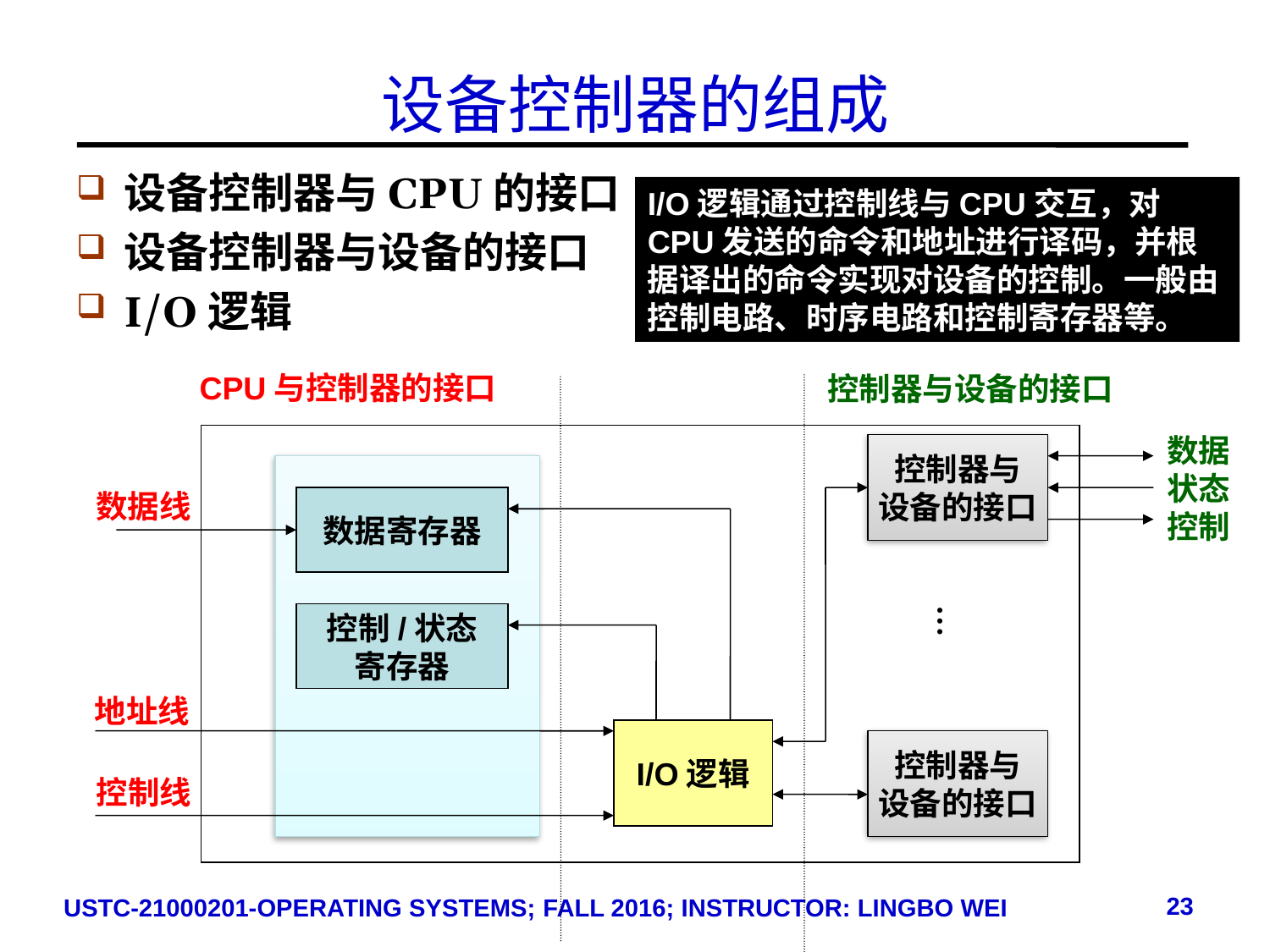

# 设备控制器的组成
设备控制器与CPU的接口
设备控制器与设备的接口
I/O逻辑
I/O逻辑通过控制线与CPU交互，对CPU发送的命令和地址进行译码，并根据译出的命令实现对设备的控制。一般由控制电路、时序电路和控制寄存器等。
CPU与控制器的接口
控制器与设备的接口

数据
状态
控制

控制器与
设备的接口

数据线
数据寄存器

…
控制/状态
寄存器

地址线
I/O逻辑

控制器与
设备的接口

控制线

23
USTC-21000201-OPERATING SYSTEMS; FALL 2016; INSTRUCTOR: LINGBO WEI